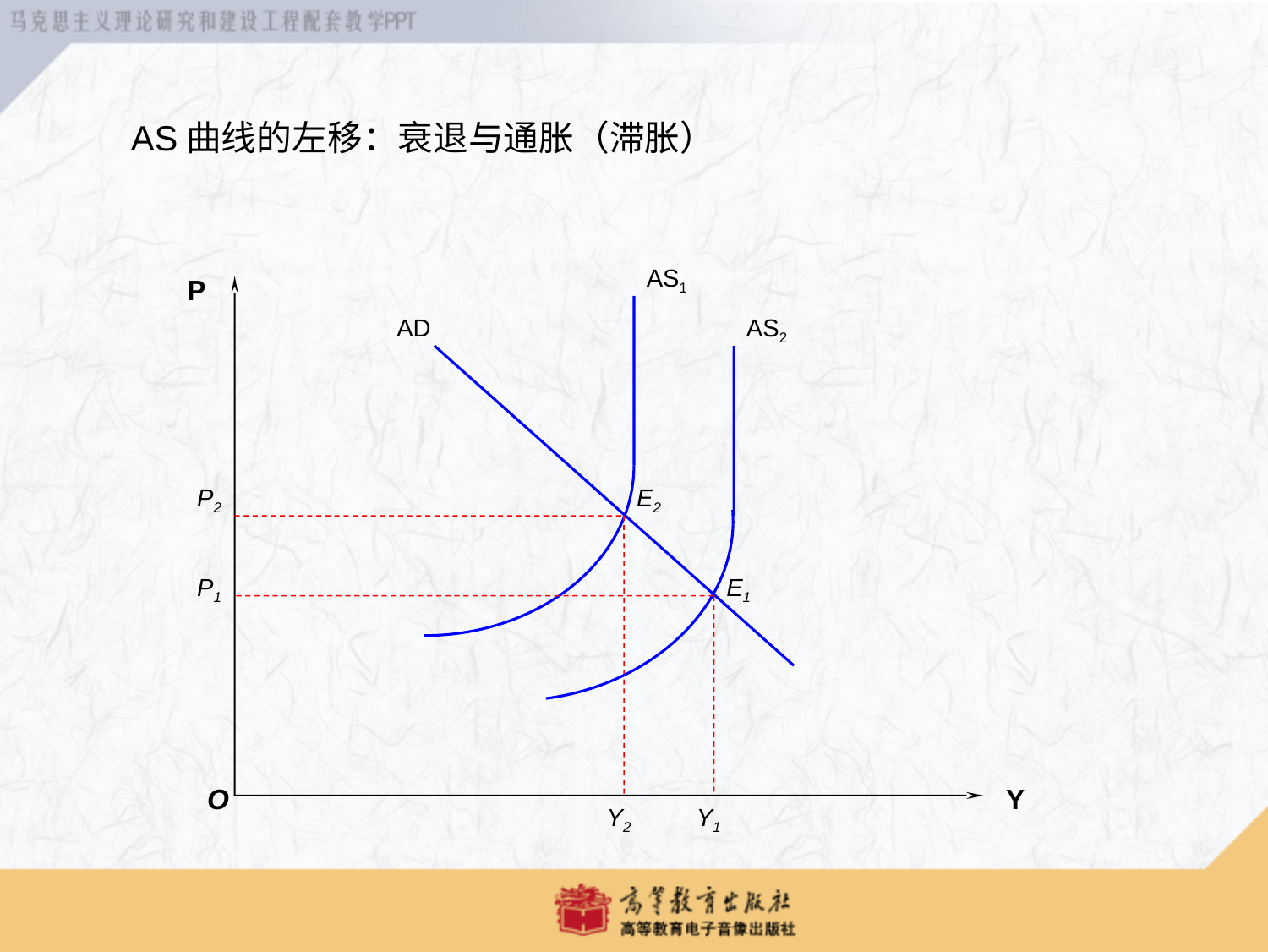

# AS曲线的左移：衰退与通胀（滞胀）
AS1
P

AD
AS2

P2
E2

P1
E1

O
Y

Y2
Y1
52